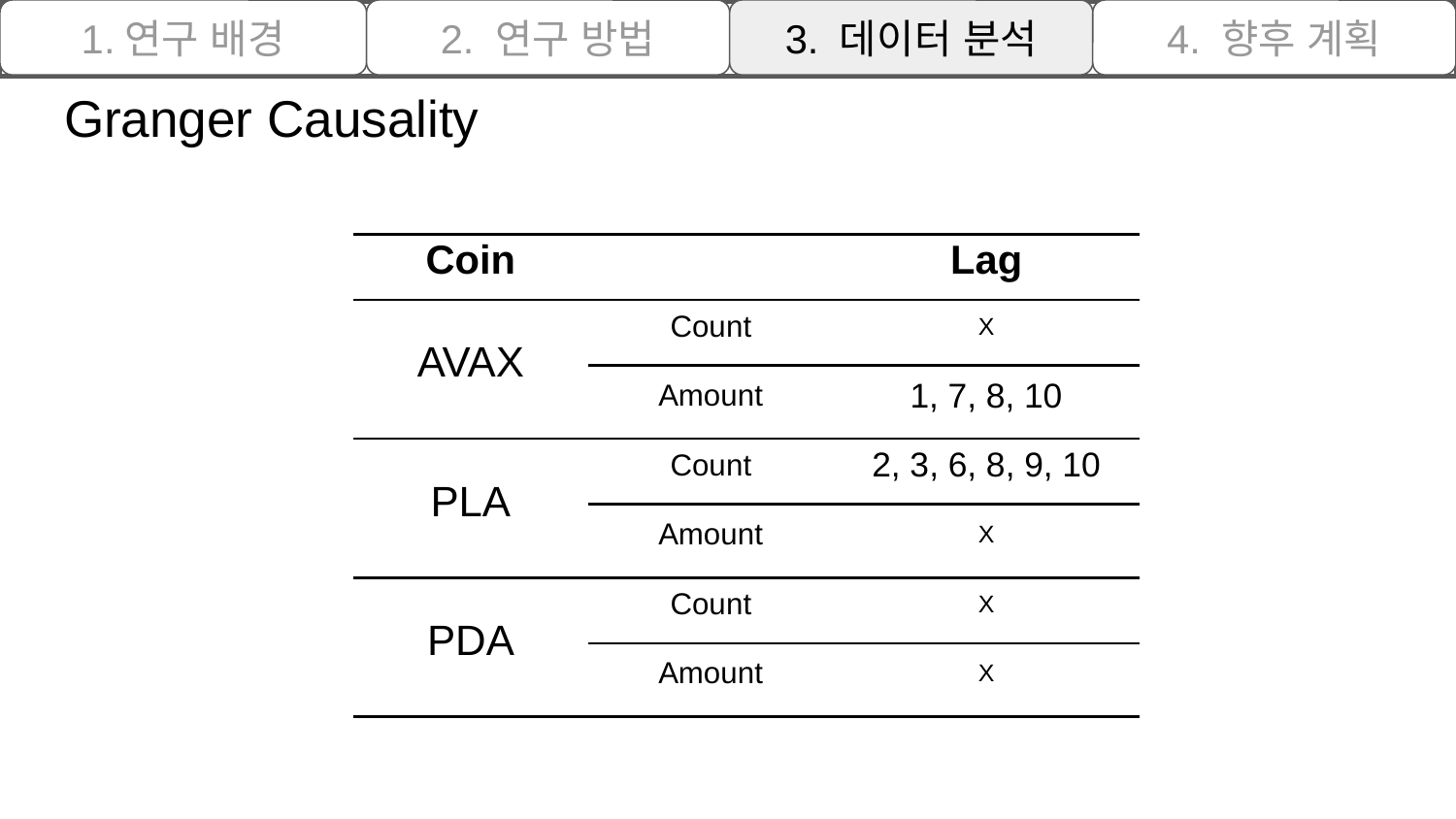

1.연구 배경
2. 연구 방법
3. 데이터 분석
4. 향후 계획

# Granger Causality
| Coin |  | Lag |
| --- | --- | --- |
| AVAX | Count | X |
|  | Amount | 1, 7, 8, 10 |
| PLA | Count | 2, 3, 6, 8, 9, 10 |
|  | Amount | X |
| PDA | Count | X |
|  | Amount | X |